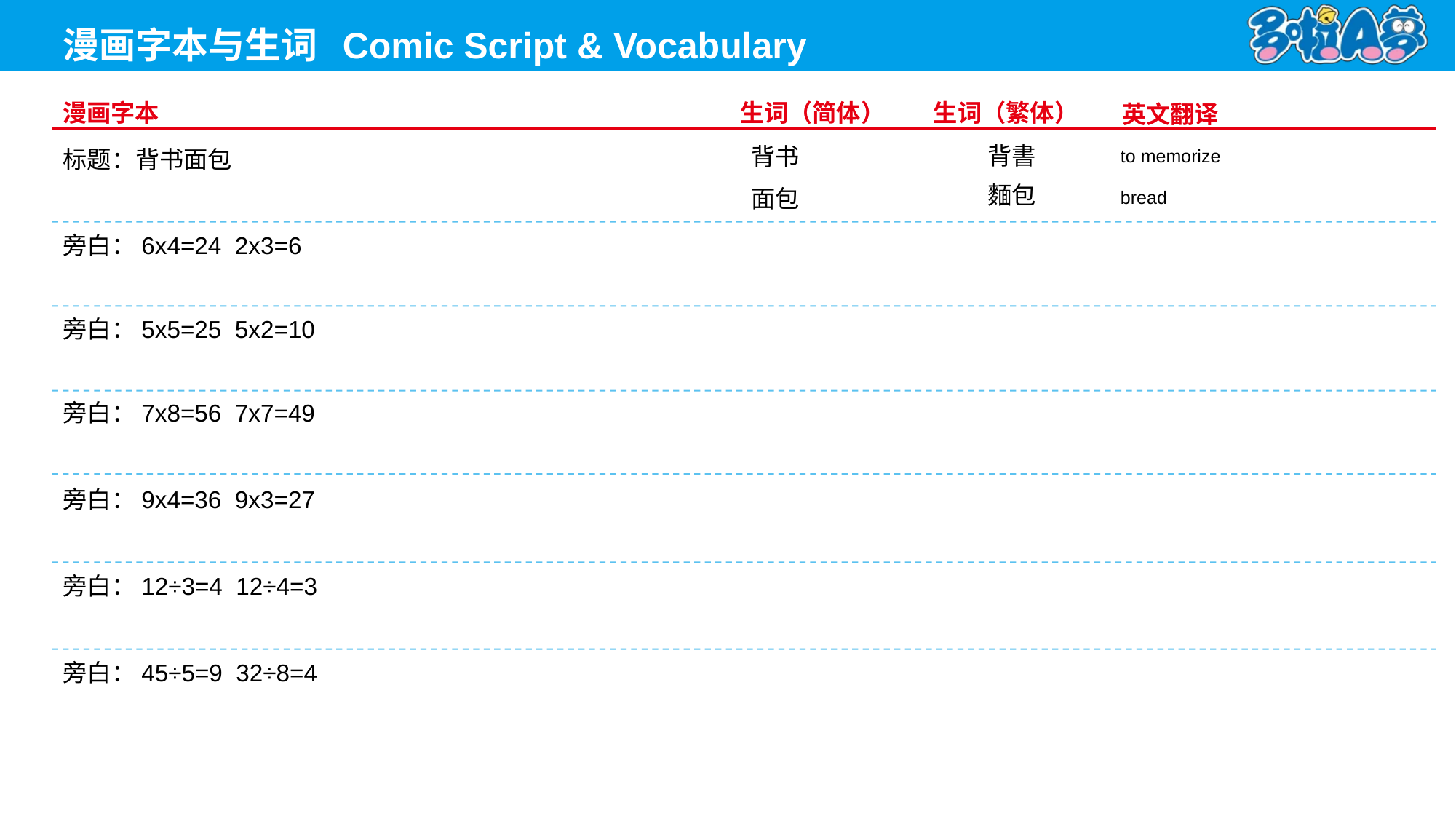

to memorize
背書
背书
标题：背书面包
麵包
bread
面包

旁白：6x4=24  2x3=6

旁白：5x5=25  5x2=10

旁白：7x8=56  7x7=49

旁白：9x4=36  9x3=27

旁白：12÷3=4  12÷4=3

旁白：45÷5=9  32÷8=4